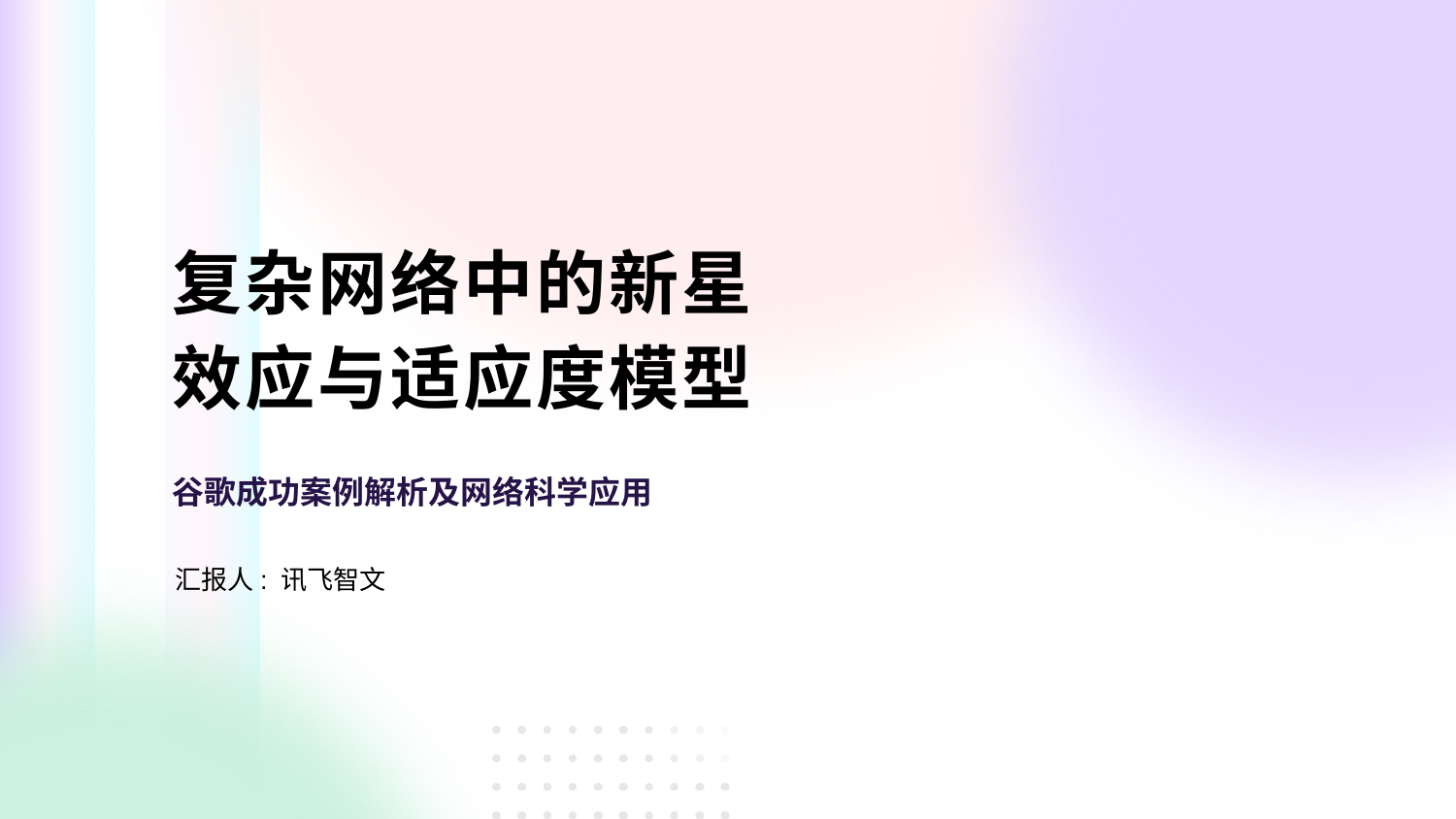

复杂网络中的新星效应与适应度模型
谷歌成功案例解析及网络科学应用
汇报人: 讯飞智文